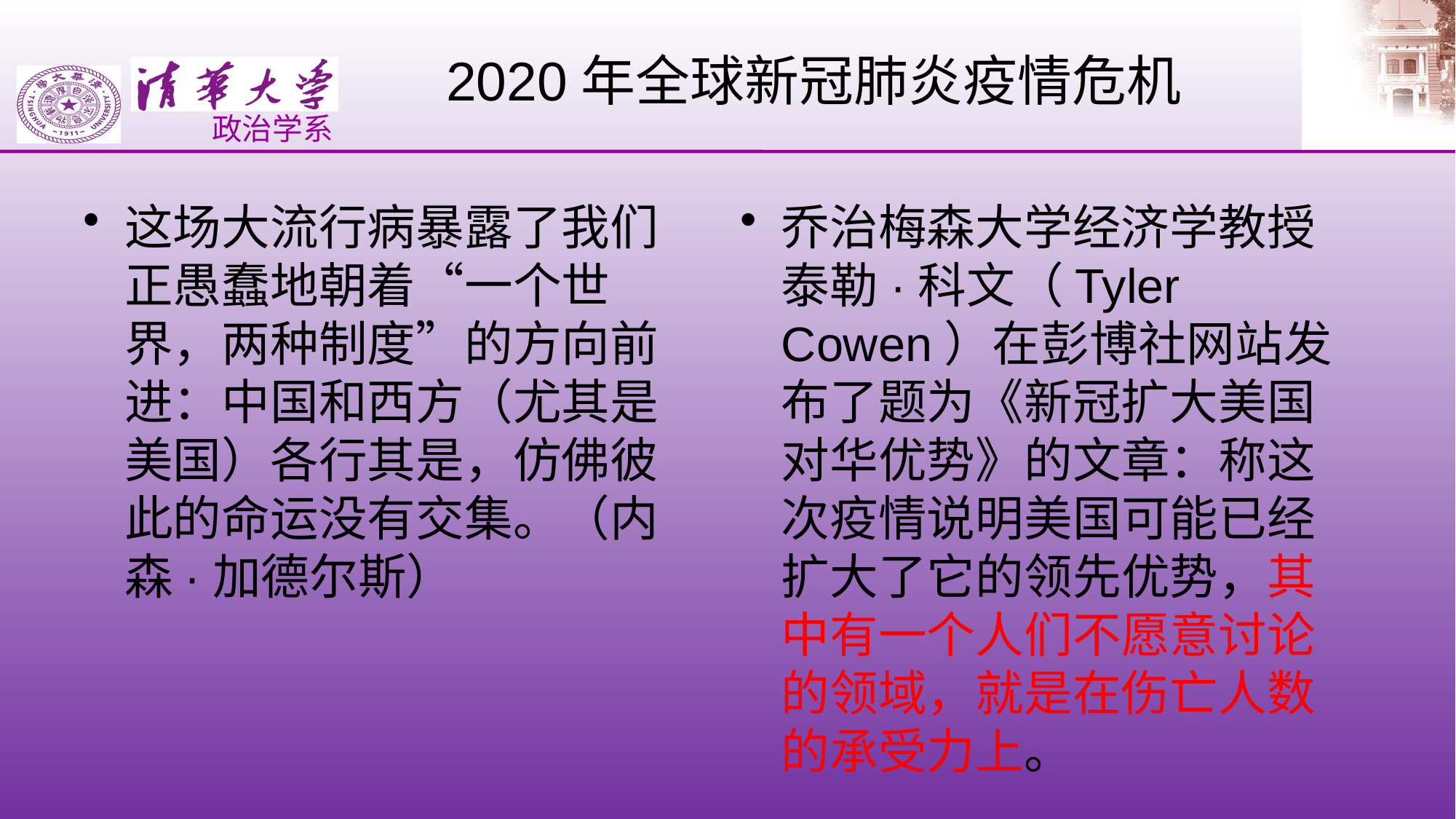

# 2020年全球新冠肺炎疫情危机
乔治梅森大学经济学教授泰勒·科文（Tyler Cowen）在彭博社网站发布了题为《新冠扩大美国对华优势》的文章：称这次疫情说明美国可能已经扩大了它的领先优势，其中有一个人们不愿意讨论的领域，就是在伤亡人数的承受力上。

这场大流行病暴露了我们正愚蠢地朝着“一个世界，两种制度”的方向前进：中国和西方（尤其是美国）各行其是，仿佛彼此的命运没有交集。（内森·加德尔斯）